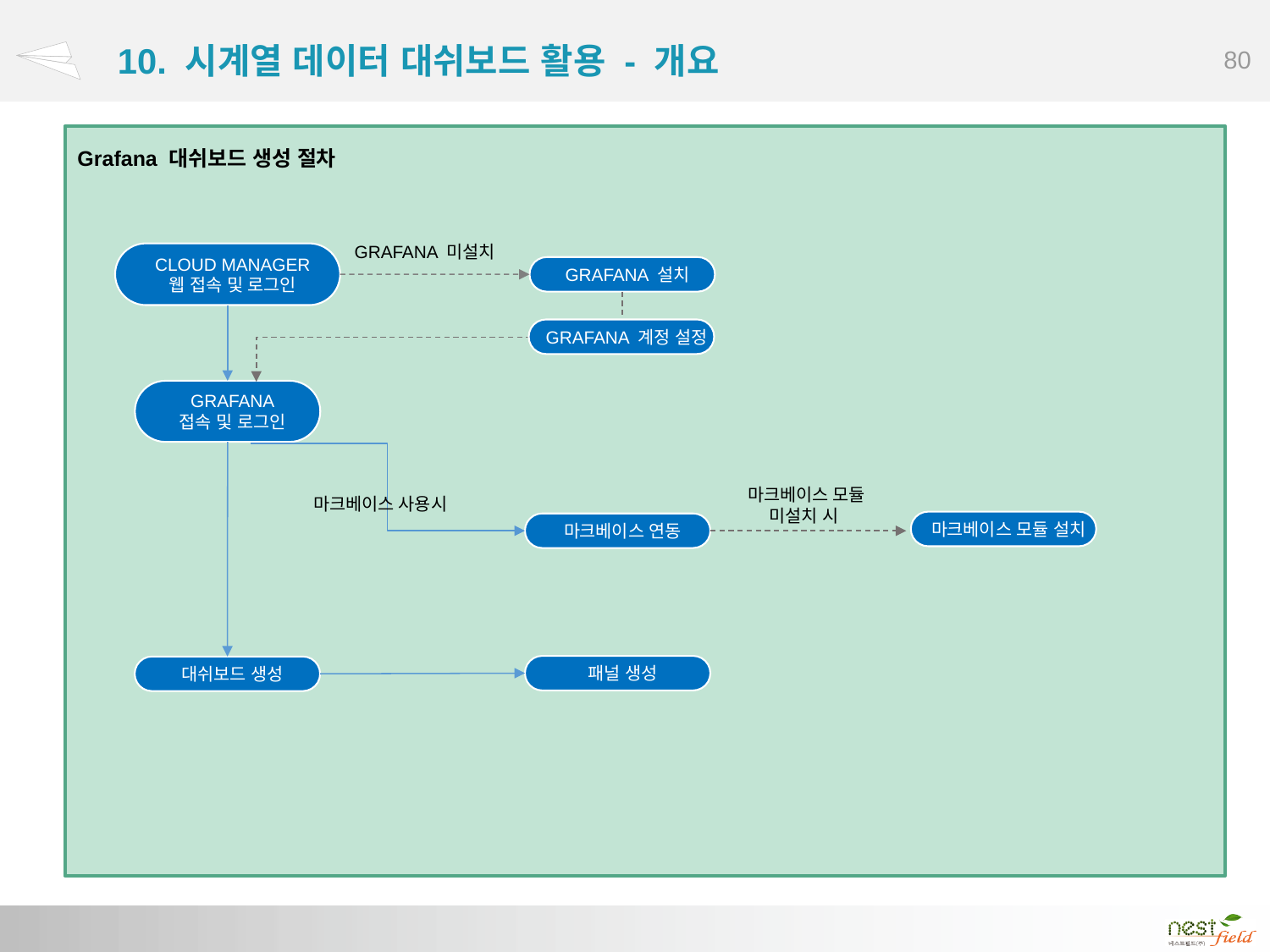

# 10. 시계열 데이터 대쉬보드 활용 - 개요
Grafana 대쉬보드 생성 절차

GRAFANA 미설치
CLOUD MANAGER
웹 접속 및 로그인
GRAFANA 설치
GRAFANA 계정 설정
GRAFANA
접속 및 로그인
마크베이스 모듈
미설치 시
마크베이스 사용시
마크베이스 모듈 설치
마크베이스 연동
패널 생성
대쉬보드 생성